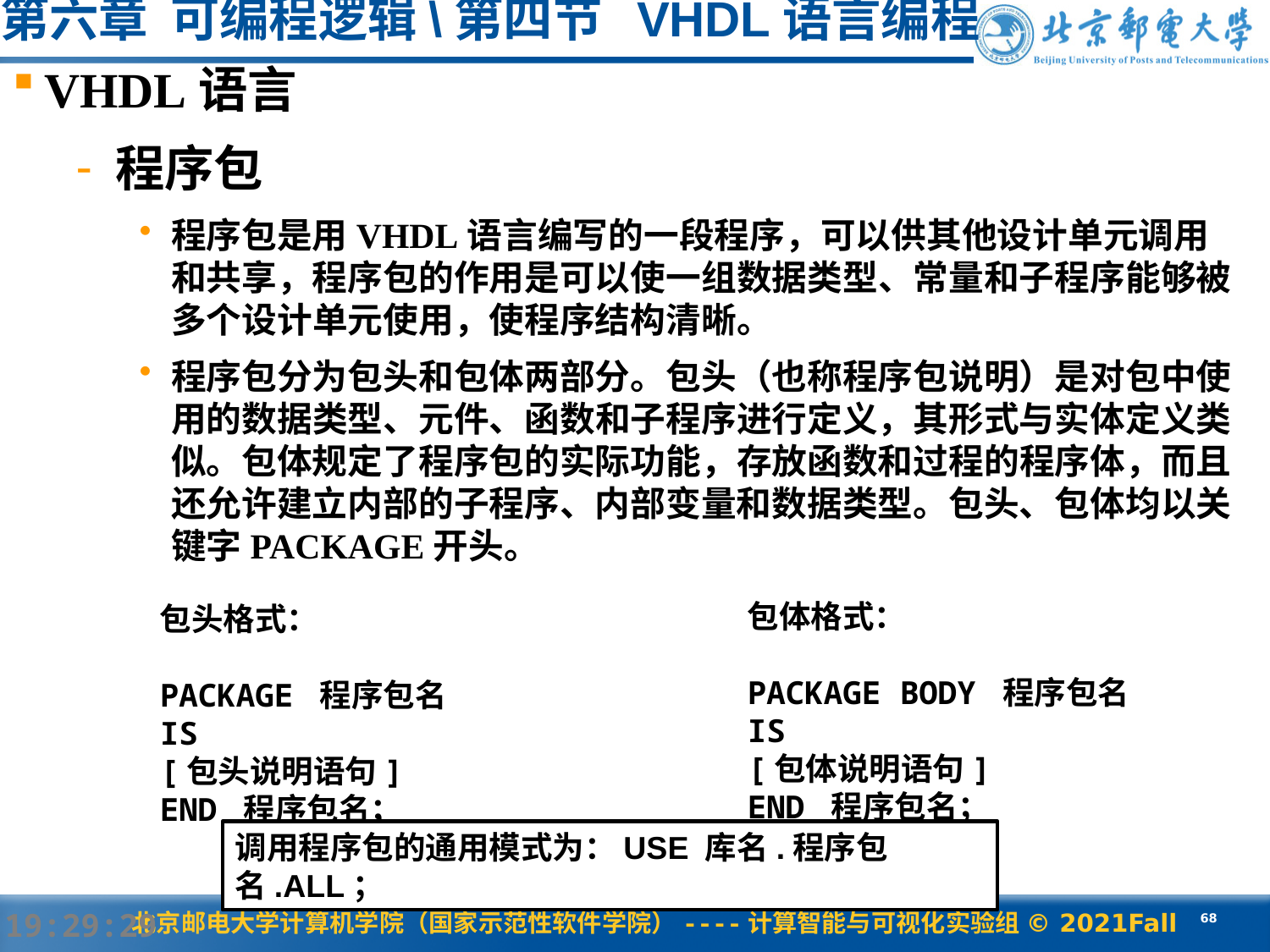

# 第六章  可编程逻辑\第四节  VHDL语言编程
VHDL语言
程序包
程序包是用VHDL语言编写的一段程序，可以供其他设计单元调用和共享，程序包的作用是可以使一组数据类型、常量和子程序能够被多个设计单元使用，使程序结构清晰。
程序包分为包头和包体两部分。包头（也称程序包说明）是对包中使用的数据类型、元件、函数和子程序进行定义，其形式与实体定义类似。包体规定了程序包的实际功能，存放函数和过程的程序体，而且还允许建立内部的子程序、内部变量和数据类型。包头、包体均以关键字PACKAGE开头。

包体格式：

PACKAGE BODY 程序包名 IS
[包体说明语句]
END 程序包名；
包头格式：

PACKAGE 程序包名 IS
[包头说明语句]
END 程序包名；
调用程序包的通用模式为：USE 库名.程序包名.ALL；